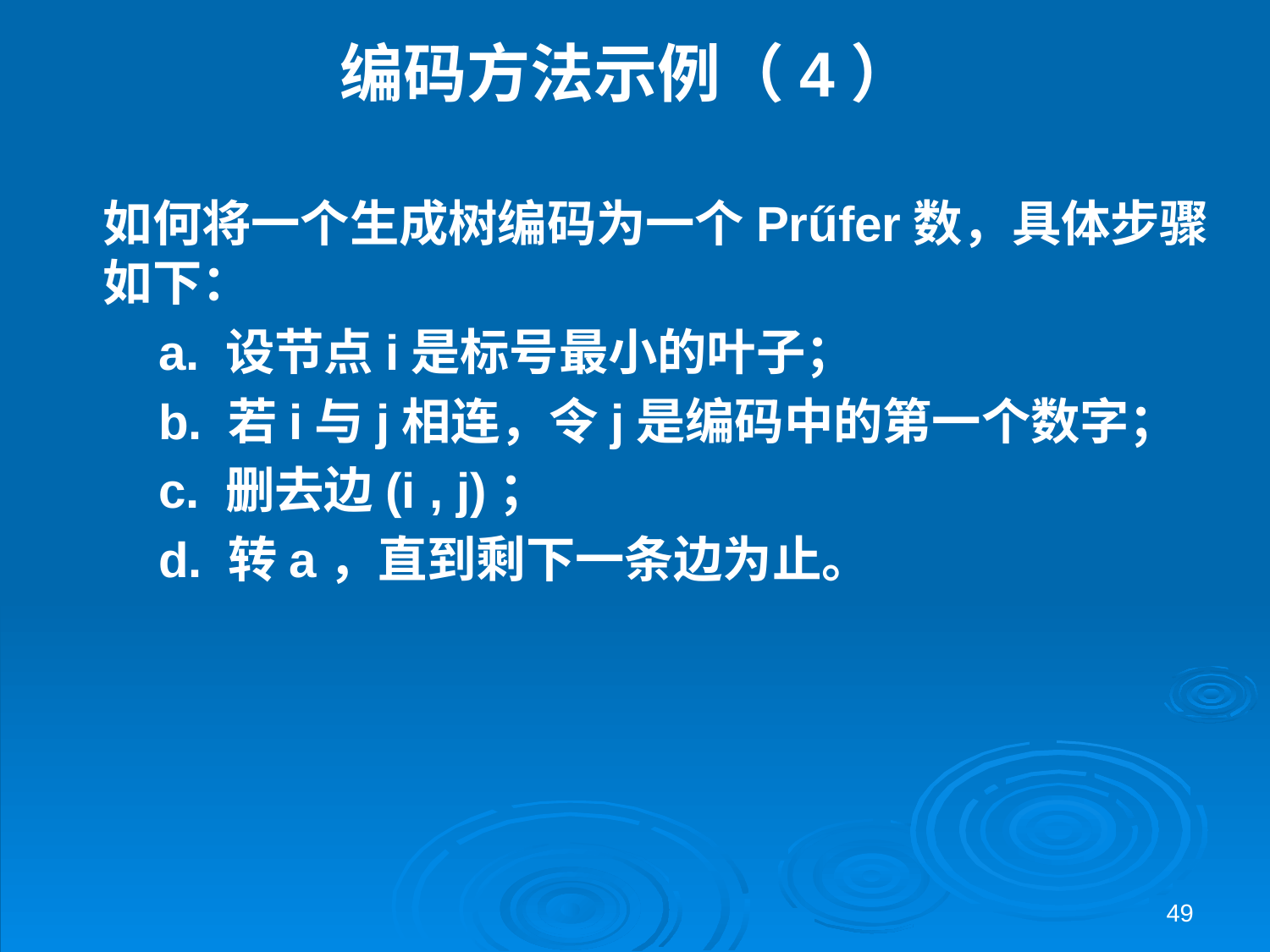

# 编码方法示例（4）
如何将一个生成树编码为一个Prűfer数，具体步骤如下：
a. 设节点i是标号最小的叶子；
b. 若i与j相连，令j是编码中的第一个数字；
c. 删去边(i , j)；
d. 转a，直到剩下一条边为止。

49